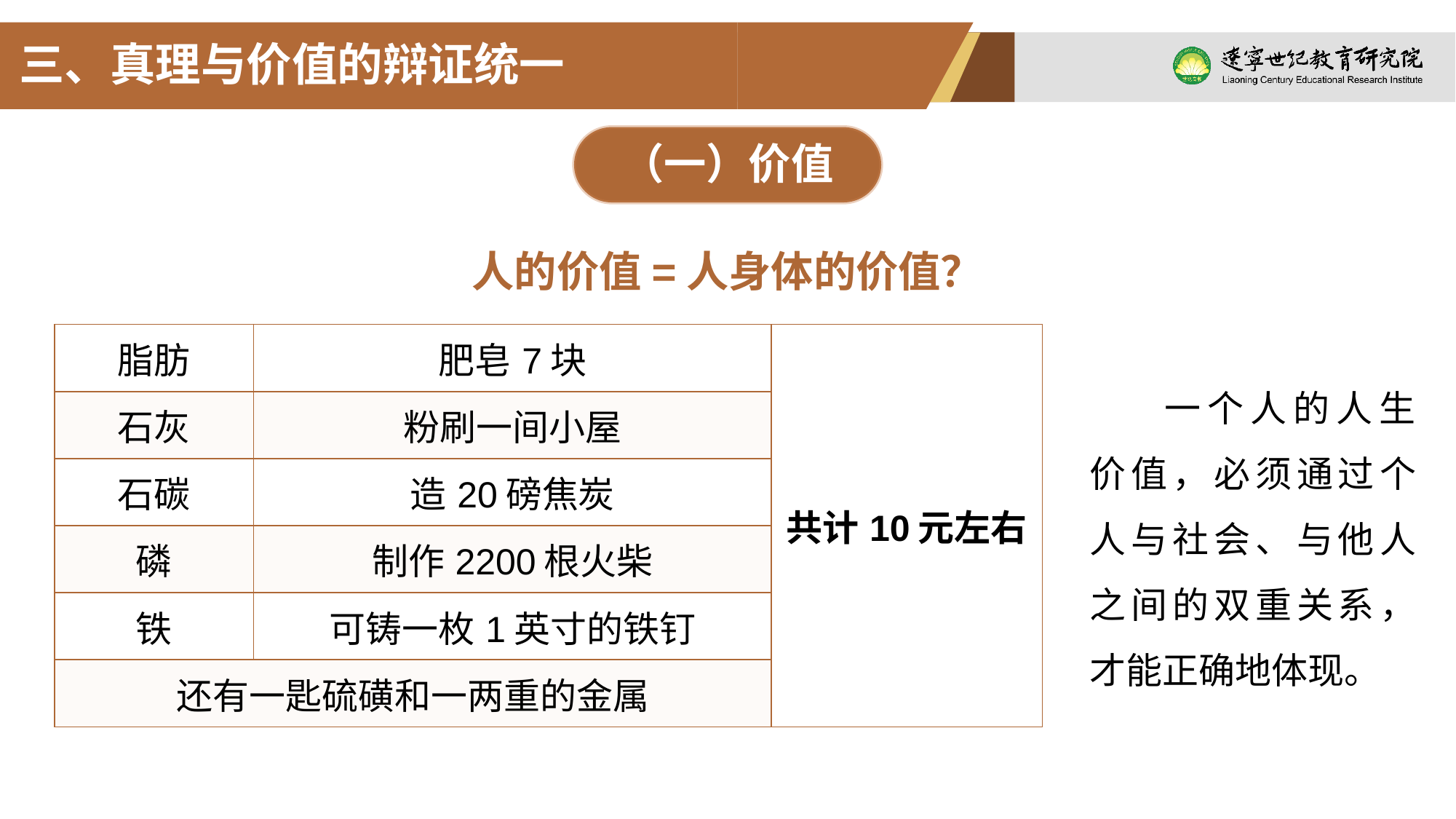

三、真理与价值的辩证统一
（一）价值
人的价值=人身体的价值？
| 脂肪 | 肥皂7块 | 共计10元左右 |
| --- | --- | --- |
| 石灰 | 粉刷一间小屋 |  |
| 石碳 | 造20磅焦炭 |  |
| 磷 | 制作2200根火柴 |  |
| 铁 | 可铸一枚1英寸的铁钉 |  |
| 还有一匙硫磺和一两重的金属 |  |  |
一个人的人生价值，必须通过个人与社会、与他人之间的双重关系，才能正确地体现。